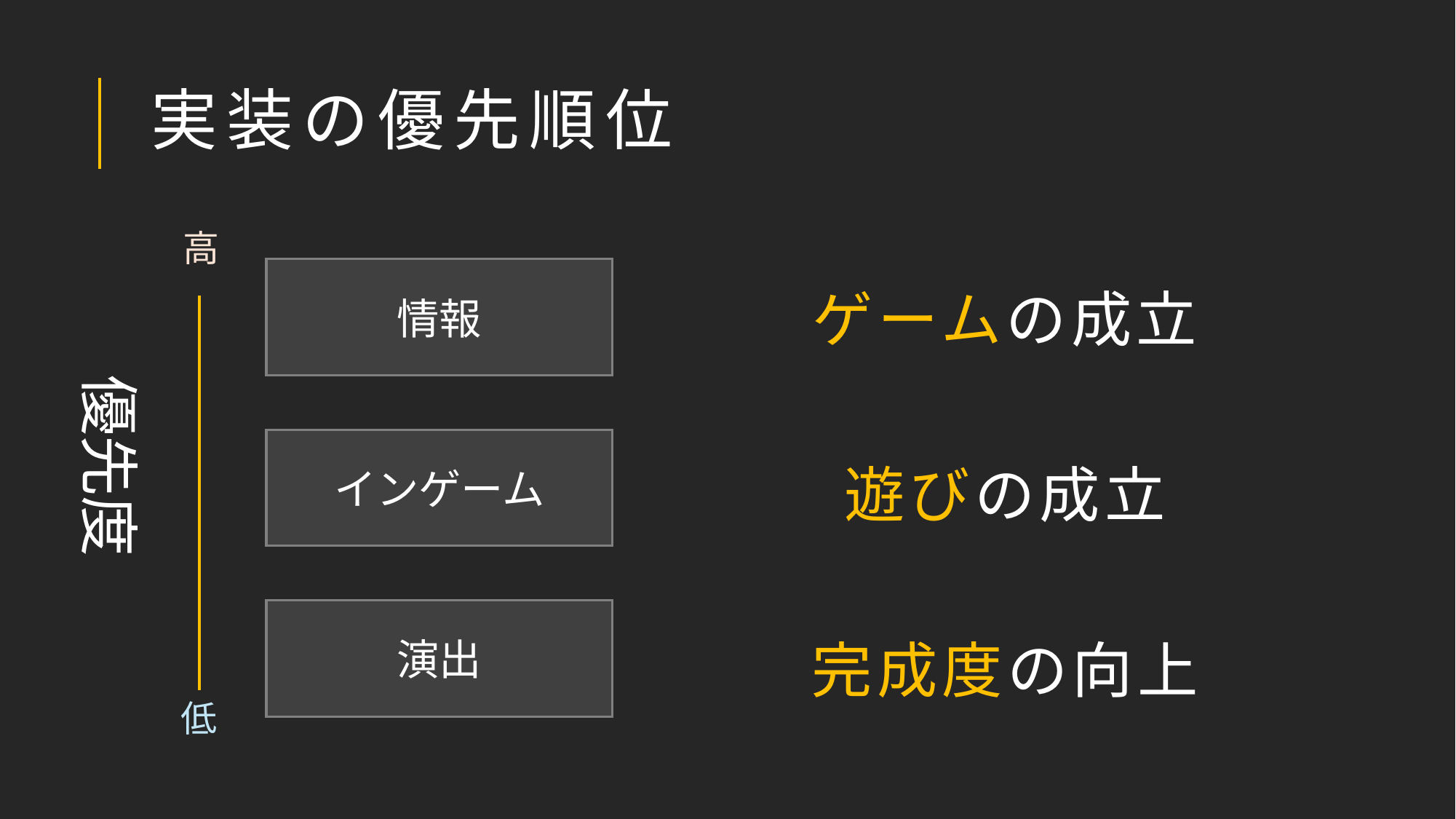

# 実装の優先順位
優先度
高
情報
ゲームの成立
インゲーム
遊びの成立
演出
完成度の向上
低